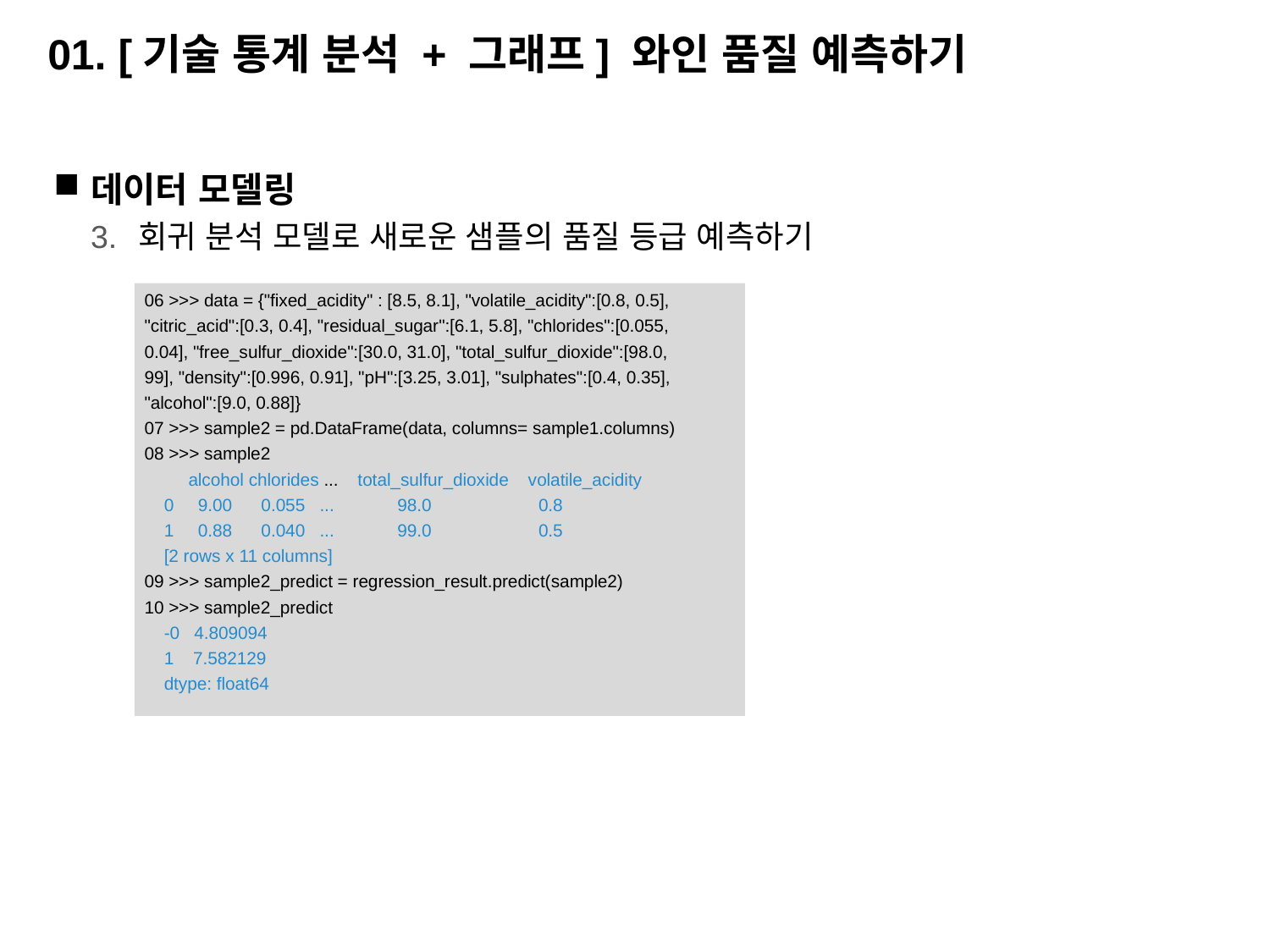

# 01. [기술 통계 분석 + 그래프] 와인 품질 예측하기
데이터 모델링
회귀 분석 모델로 새로운 샘플의 품질 등급 예측하기

06 >>> data = {"fixed_acidity" : [8.5, 8.1], "volatile_acidity":[0.8, 0.5],
"citric_acid":[0.3, 0.4], "residual_sugar":[6.1, 5.8], "chlorides":[0.055,
0.04], "free_sulfur_dioxide":[30.0, 31.0], "total_sulfur_dioxide":[98.0,
99], "density":[0.996, 0.91], "pH":[3.25, 3.01], "sulphates":[0.4, 0.35],
"alcohol":[9.0, 0.88]}
07 >>> sample2 = pd.DataFrame(data, columns= sample1.columns)
08 >>> sample2
         alcohol chlorides ...    total_sulfur_dioxide    volatile_acidity
    0     9.00      0.055   ...             98.0                      0.8
    1     0.88      0.040   ...             99.0                      0.5
    [2 rows x 11 columns]
09 >>> sample2_predict = regression_result.predict(sample2)
10 >>> sample2_predict
    -0   4.809094
    1    7.582129
    dtype: float64